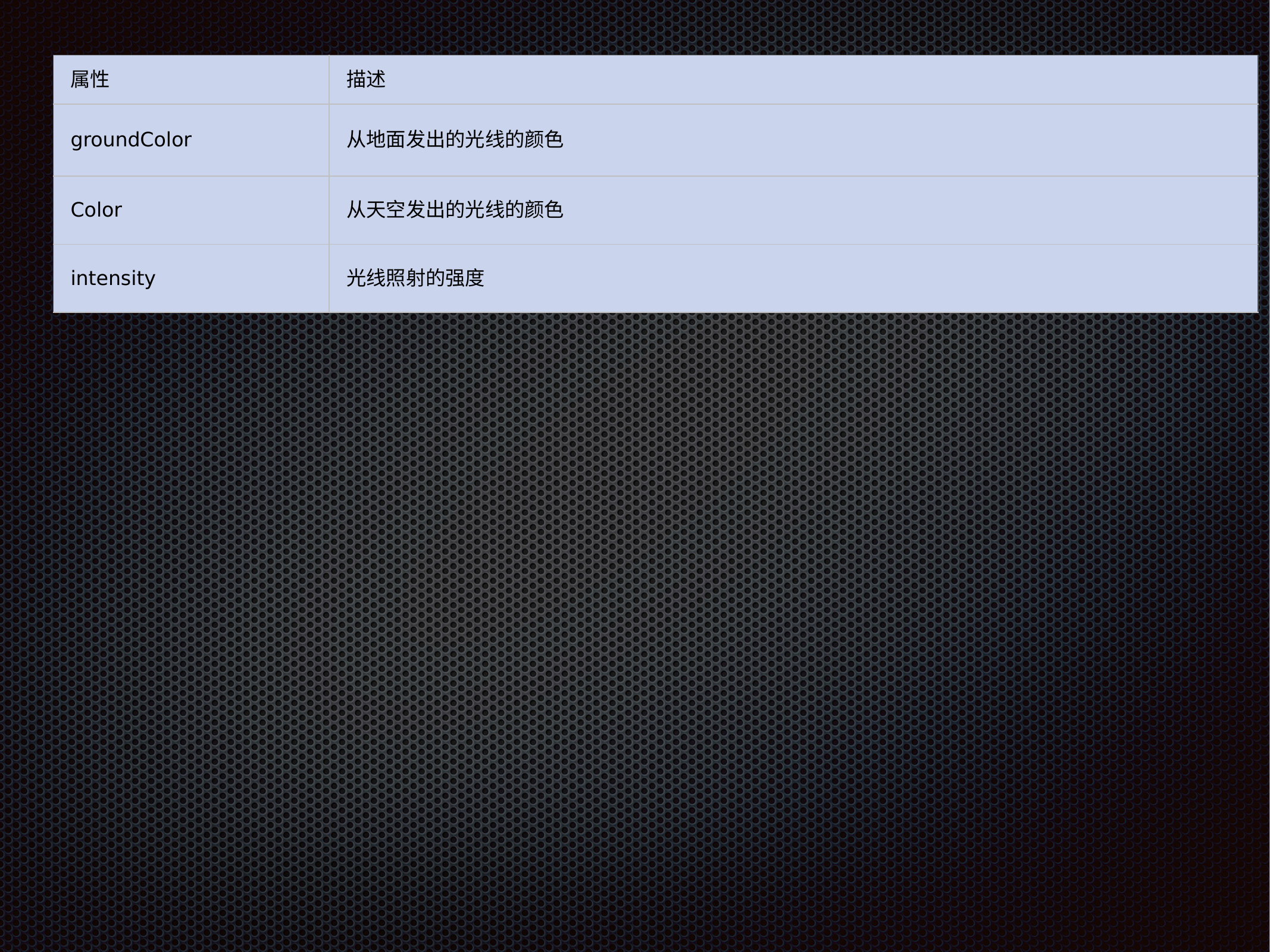

| 属性 | 描述 |
| --- | --- |
| groundColor | 从地面发出的光线的颜色 |
| Color | 从天空发出的光线的颜色 |
| intensity | 光线照射的强度 |